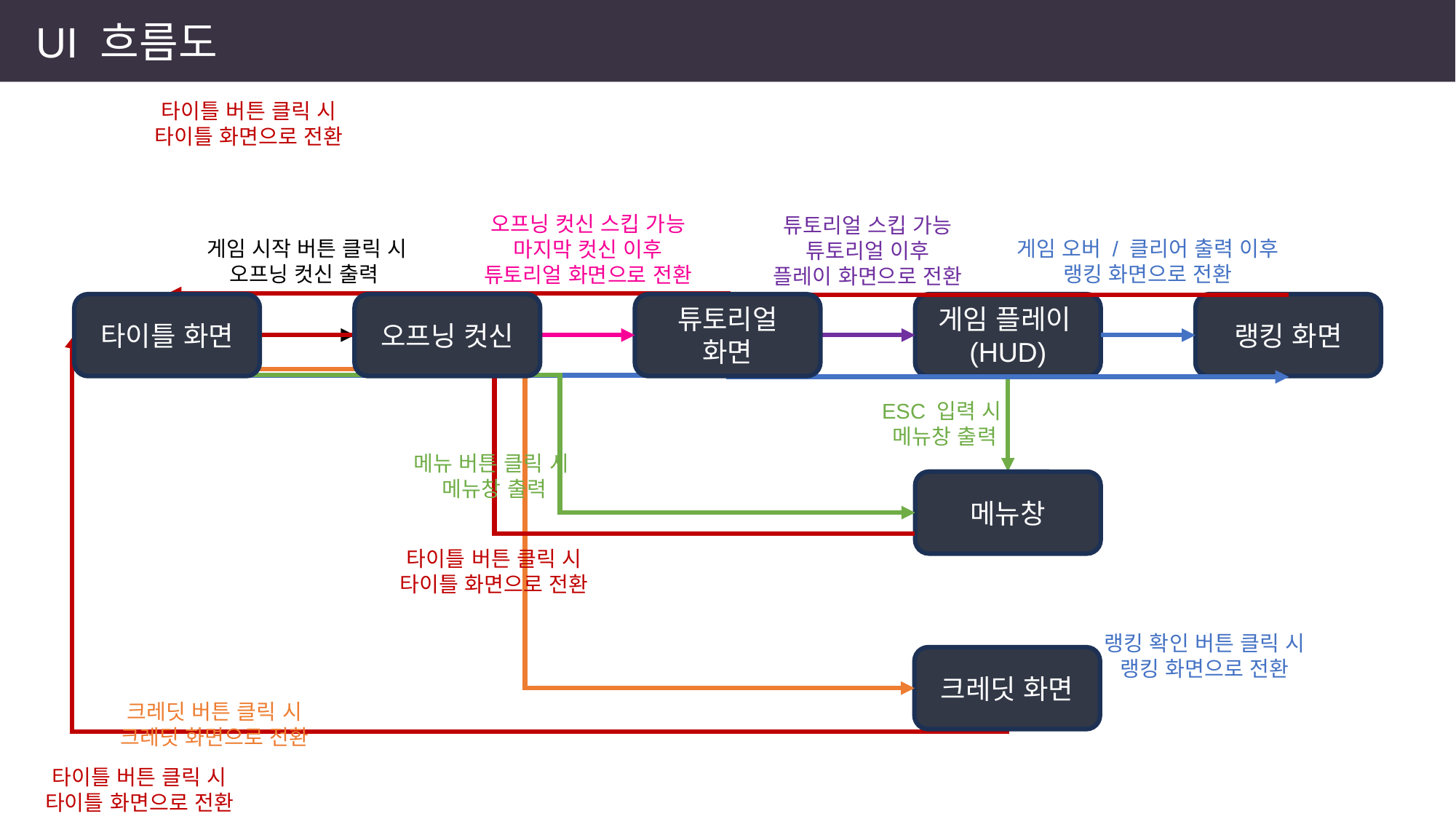

UI 흐름도
타이틀 버튼 클릭 시
타이틀 화면으로 전환
오프닝 컷신 스킵 가능
 마지막 컷신 이후
튜토리얼 화면으로 전환
튜토리얼 스킵 가능
 튜토리얼 이후
플레이 화면으로 전환
게임 시작 버튼 클릭 시
오프닝 컷신 출력
게임 오버 / 클리어 출력 이후
랭킹 화면으로 전환
튜토리얼 화면
타이틀 화면
오프닝 컷신
게임 플레이(HUD)
랭킹 화면
ESC 입력 시
메뉴창 출력
메뉴 버튼 클릭 시
메뉴창 출력
메뉴창
타이틀 버튼 클릭 시
타이틀 화면으로 전환
랭킹 확인 버튼 클릭 시
랭킹 화면으로 전환
크레딧 화면
크레딧 버튼 클릭 시
크레딧 화면으로 전환
타이틀 버튼 클릭 시
타이틀 화면으로 전환